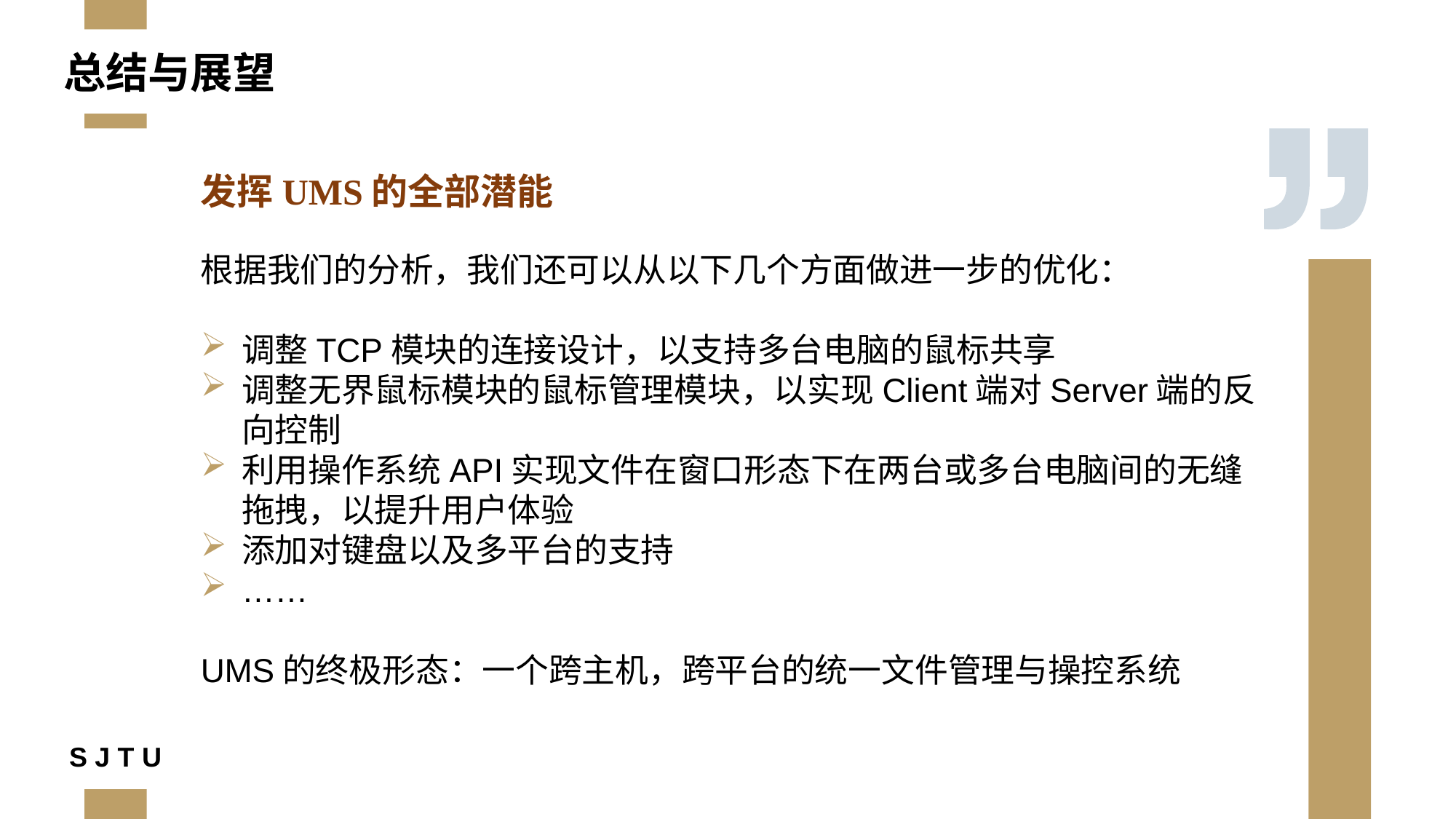

总结与展望
发挥UMS的全部潜能

根据我们的分析，我们还可以从以下几个方面做进一步的优化：

调整TCP模块的连接设计，以支持多台电脑的鼠标共享
调整无界鼠标模块的鼠标管理模块，以实现Client端对Server端的反向控制
利用操作系统API实现文件在窗口形态下在两台或多台电脑间的无缝拖拽，以提升用户体验
添加对键盘以及多平台的支持
……

UMS的终极形态：一个跨主机，跨平台的统一文件管理与操控系统